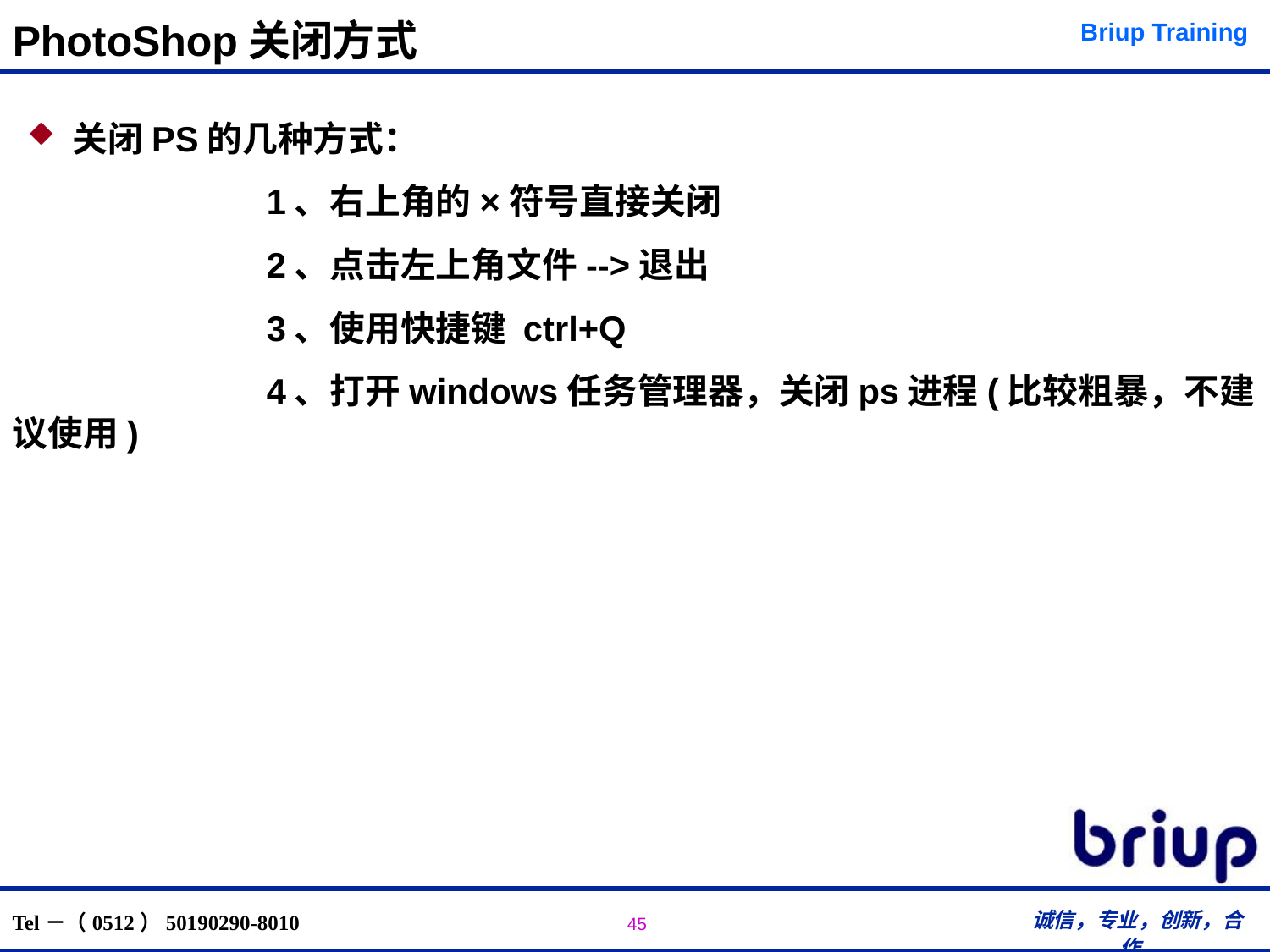

# PhotoShop关闭方式

关闭PS的几种方式：
		1、右上角的×符号直接关闭
		2、点击左上角文件-->退出
		3、使用快捷键 ctrl+Q
		4、打开windows任务管理器，关闭ps进程(比较粗暴，不建议使用)